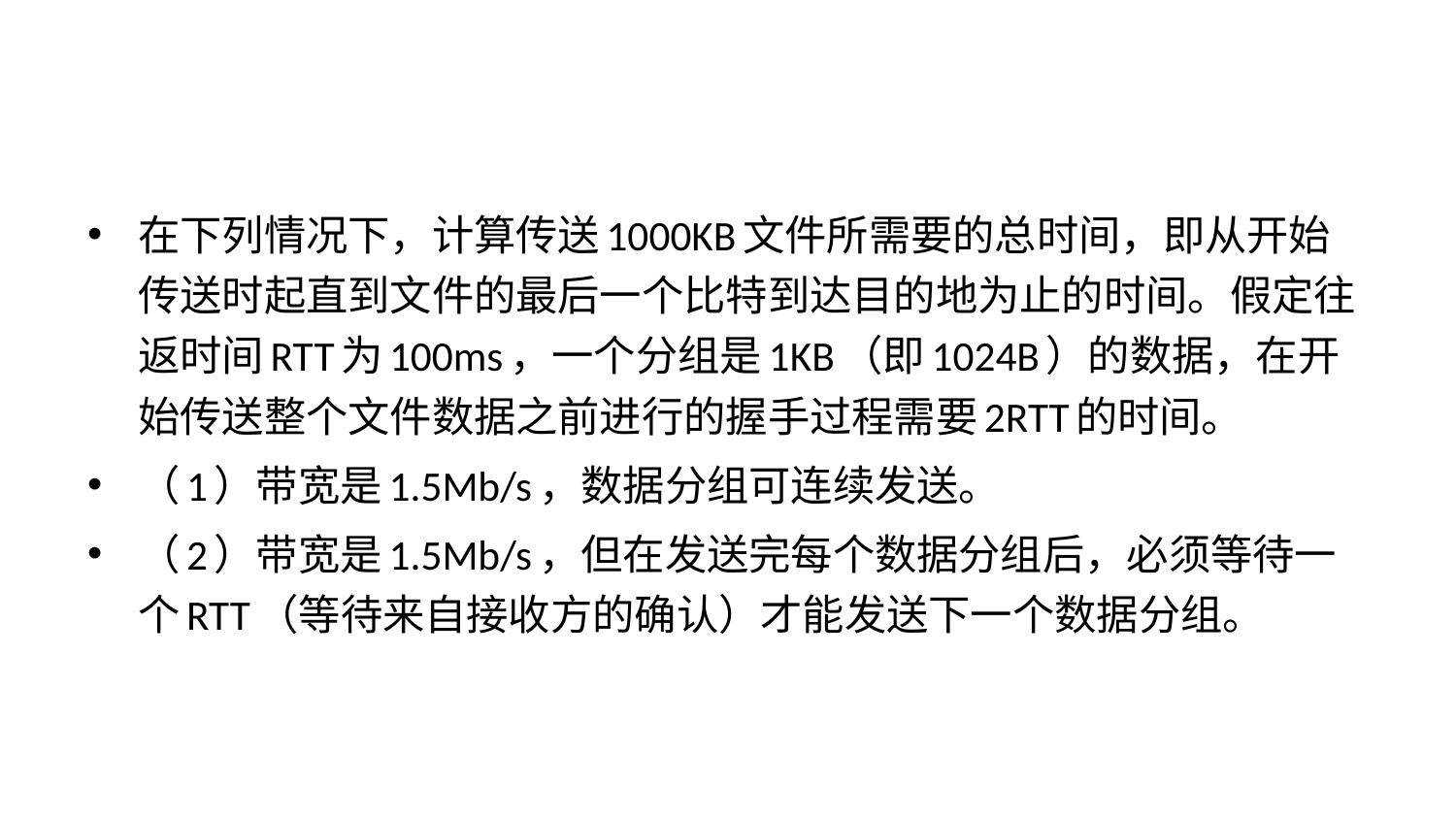

#
在下列情况下，计算传送1000KB文件所需要的总时间，即从开始传送时起直到文件的最后一个比特到达目的地为止的时间。假定往返时间RTT为100ms，一个分组是1KB（即1024B）的数据，在开始传送整个文件数据之前进行的握手过程需要2RTT的时间。
（1）带宽是1.5Mb/s，数据分组可连续发送。
（2）带宽是1.5Mb/s，但在发送完每个数据分组后，必须等待一个RTT（等待来自接收方的确认）才能发送下一个数据分组。